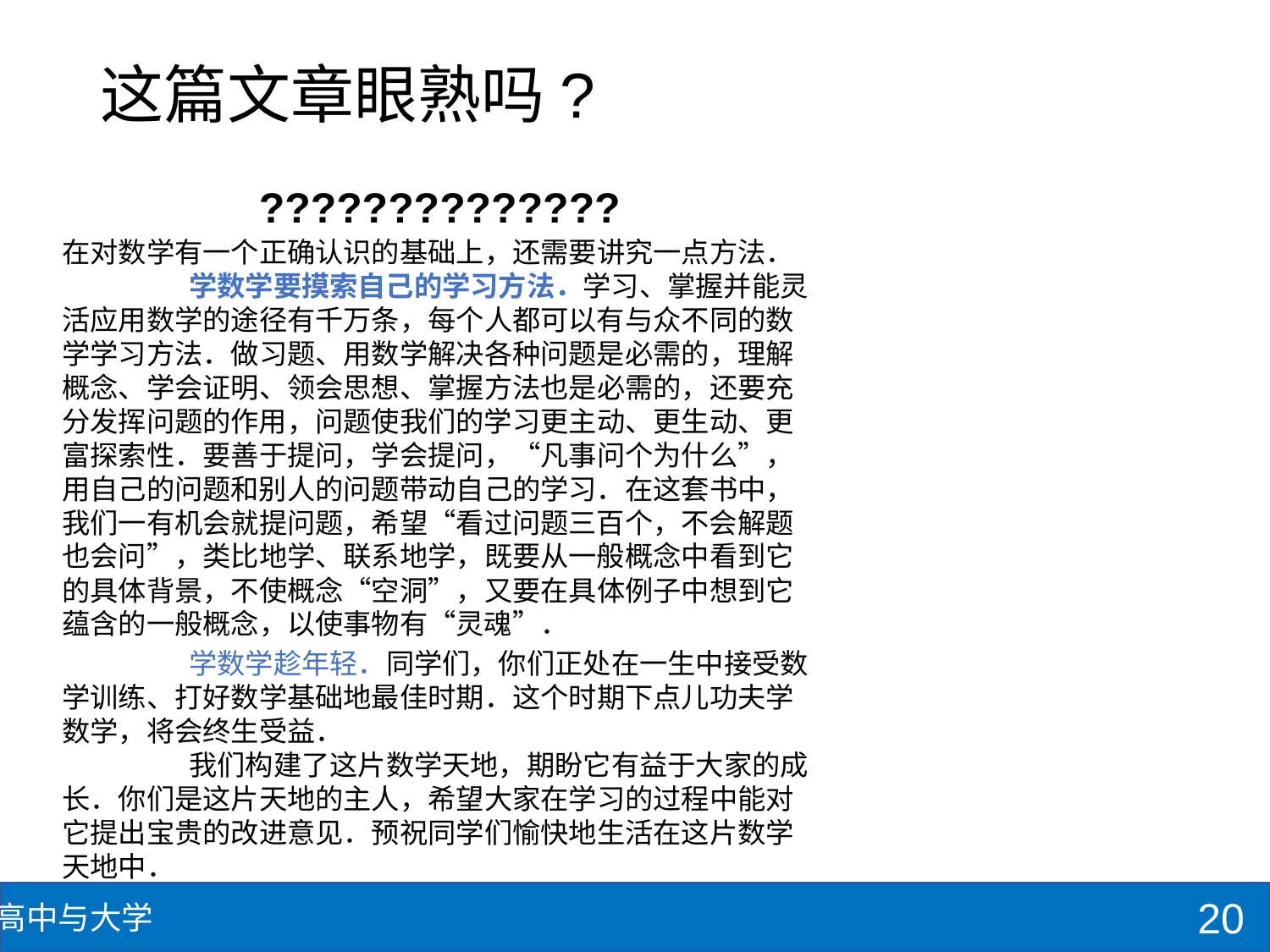

# 这篇文章眼熟吗?
??????????????
在对数学有一个正确认识的基础上，还需要讲究一点方法．
	学数学要摸索自己的学习方法．学习、掌握并能灵活应用数学的途径有千万条，每个人都可以有与众不同的数学学习方法．做习题、用数学解决各种问题是必需的，理解概念、学会证明、领会思想、掌握方法也是必需的，还要充分发挥问题的作用，问题使我们的学习更主动、更生动、更富探索性．要善于提问，学会提问，“凡事问个为什么”，用自己的问题和别人的问题带动自己的学习．在这套书中，我们一有机会就提问题，希望“看过问题三百个，不会解题也会问”，类比地学、联系地学，既要从一般概念中看到它的具体背景，不使概念“空洞”，又要在具体例子中想到它蕴含的一般概念，以使事物有“灵魂”．
	学数学趁年轻．同学们，你们正处在一生中接受数学训练、打好数学基础地最佳时期．这个时期下点儿功夫学数学，将会终生受益．
	我们构建了这片数学天地，期盼它有益于大家的成长．你们是这片天地的主人，希望大家在学习的过程中能对它提出宝贵的改进意见．预祝同学们愉快地生活在这片数学天地中．
20